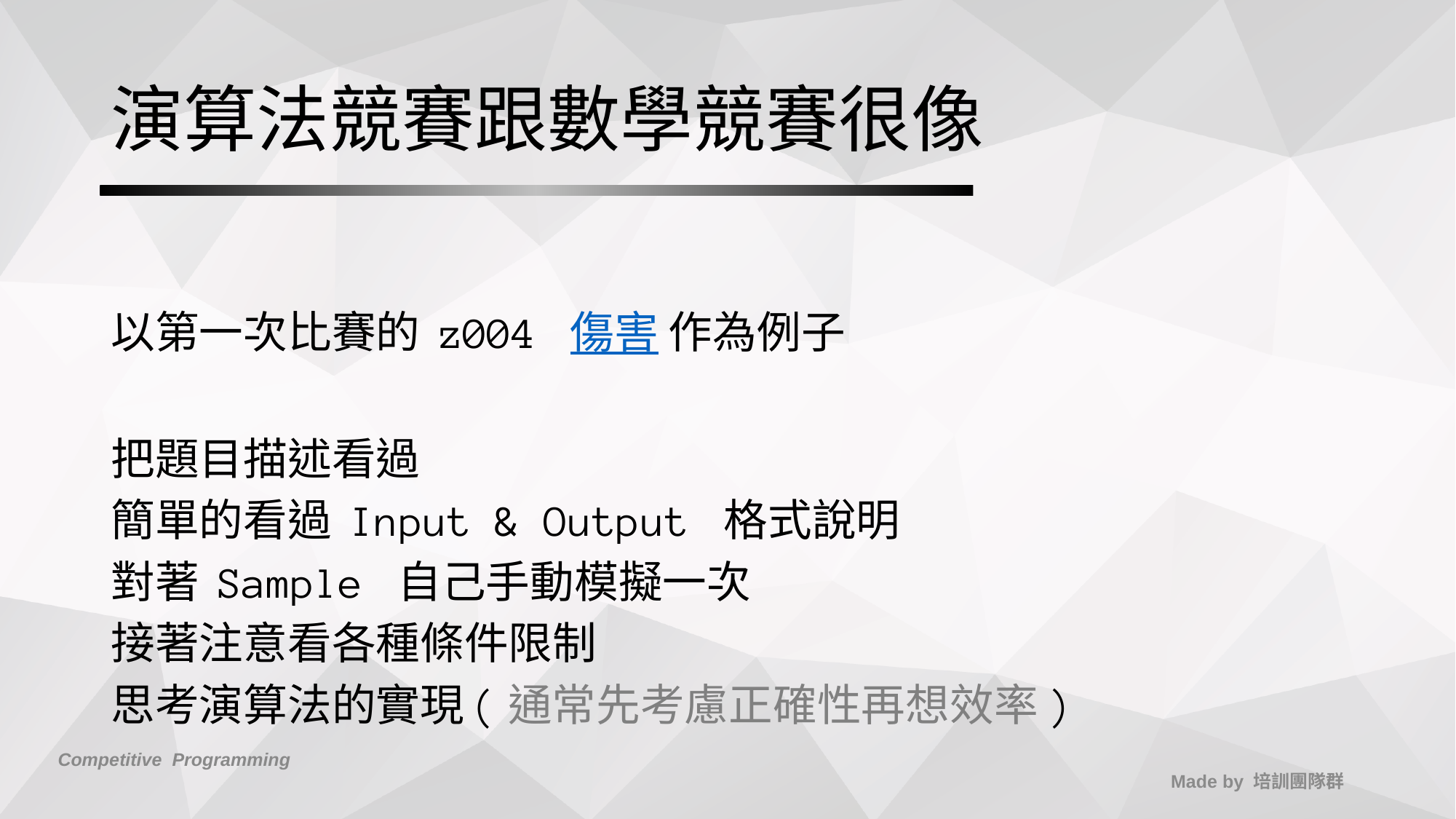

# 演算法競賽跟數學競賽很像
以第一次比賽的 z004 傷害 作為例子

把題目描述看過
簡單的看過 Input & Output 格式說明
對著 Sample 自己手動模擬一次
接著注意看各種條件限制
思考演算法的實現(通常先考慮正確性再想效率)